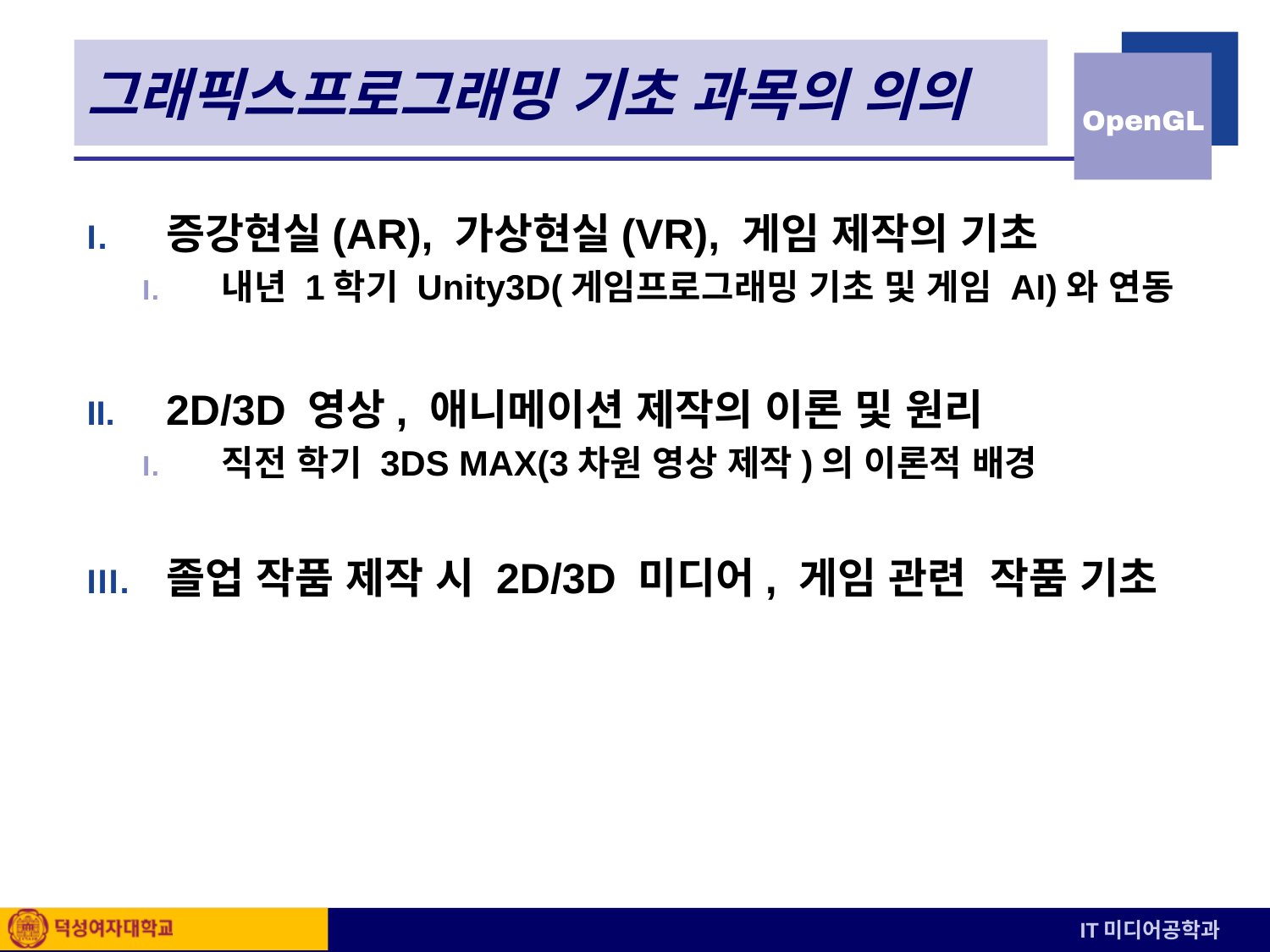

# 그래픽스프로그래밍 기초 과목의 의의
증강현실(AR), 가상현실(VR), 게임 제작의 기초
내년 1학기 Unity3D(게임프로그래밍 기초 및 게임 AI)와 연동

2D/3D 영상, 애니메이션 제작의 이론 및 원리
직전 학기 3DS MAX(3차원 영상 제작)의 이론적 배경

졸업 작품 제작 시 2D/3D 미디어, 게임 관련  작품 기초